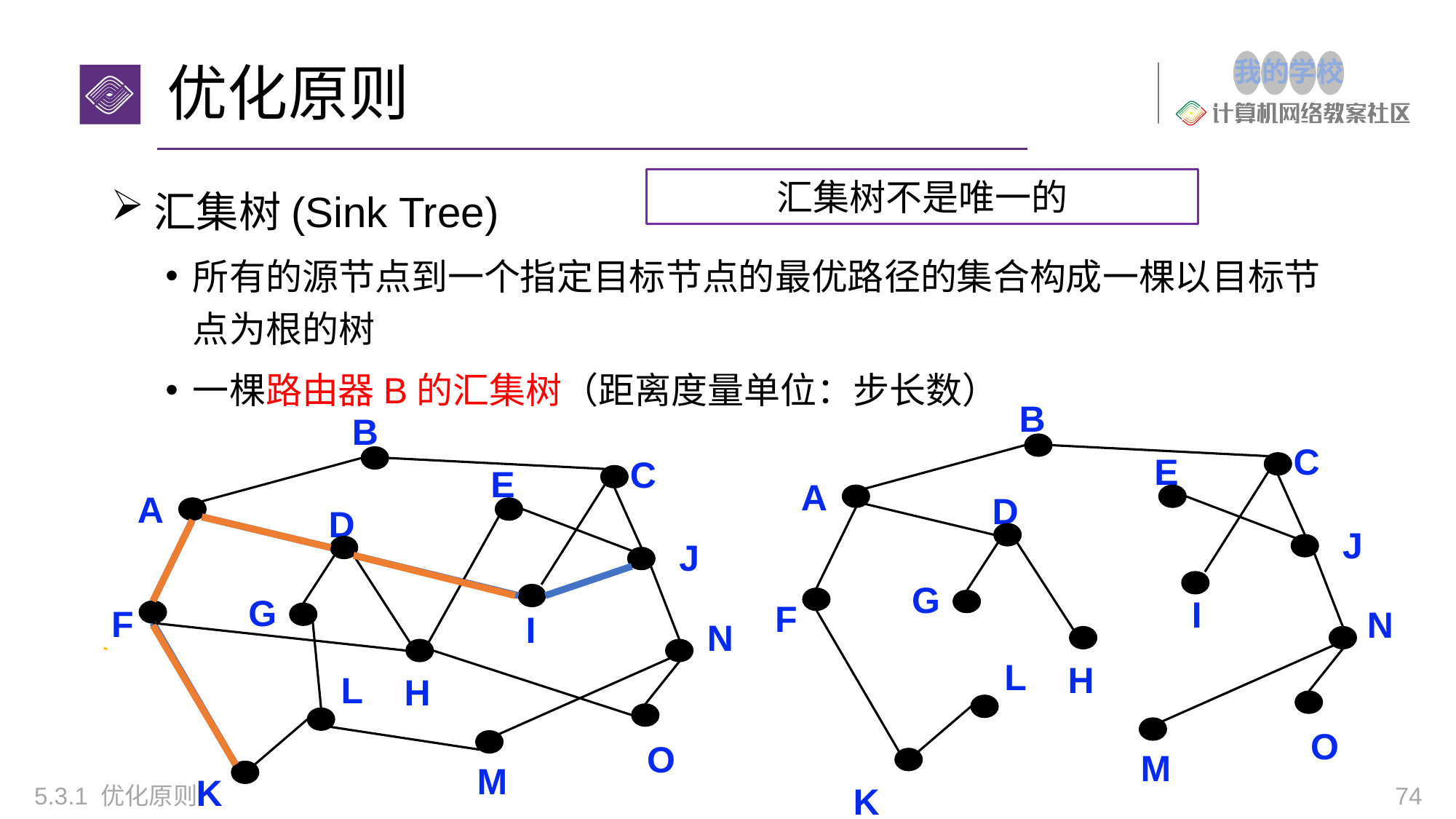

# 优化原则
汇集树(Sink Tree)
所有的源节点到一个指定目标节点的最优路径的集合构成一棵以目标节点为根的树
一棵路由器B的汇集树（距离度量单位：步长数）

汇集树不是唯一的
B
B
C

E
C

E

A
A
D

D

J

J

G

G

I

F

F
N

I

N

L
H
L
H

O

O
M

M

K
K
5.3.1 优化原则
74